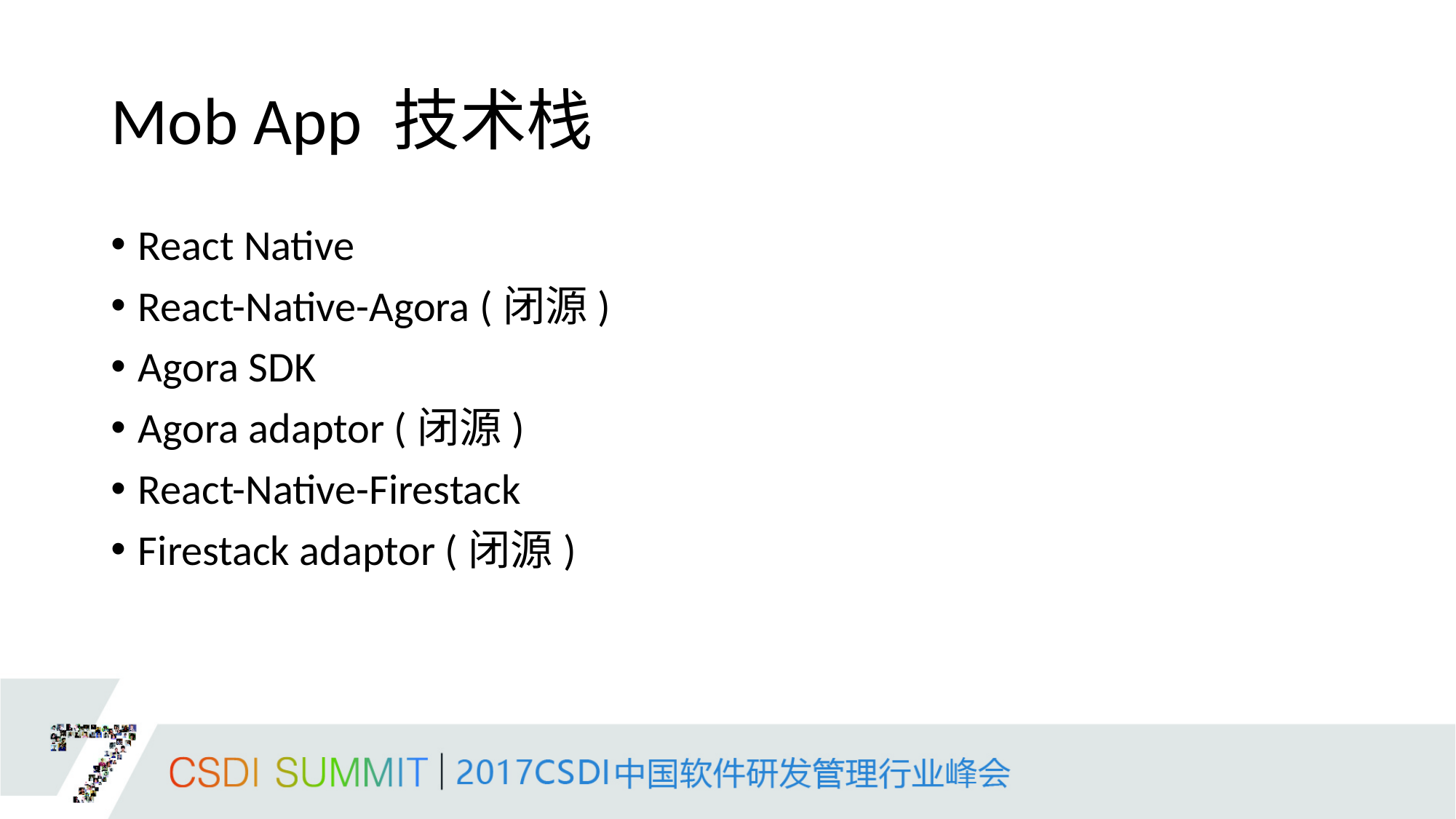

# Mob App 技术栈
React Native
React-Native-Agora (闭源)
Agora SDK
Agora adaptor (闭源)
React-Native-Firestack
Firestack adaptor (闭源)